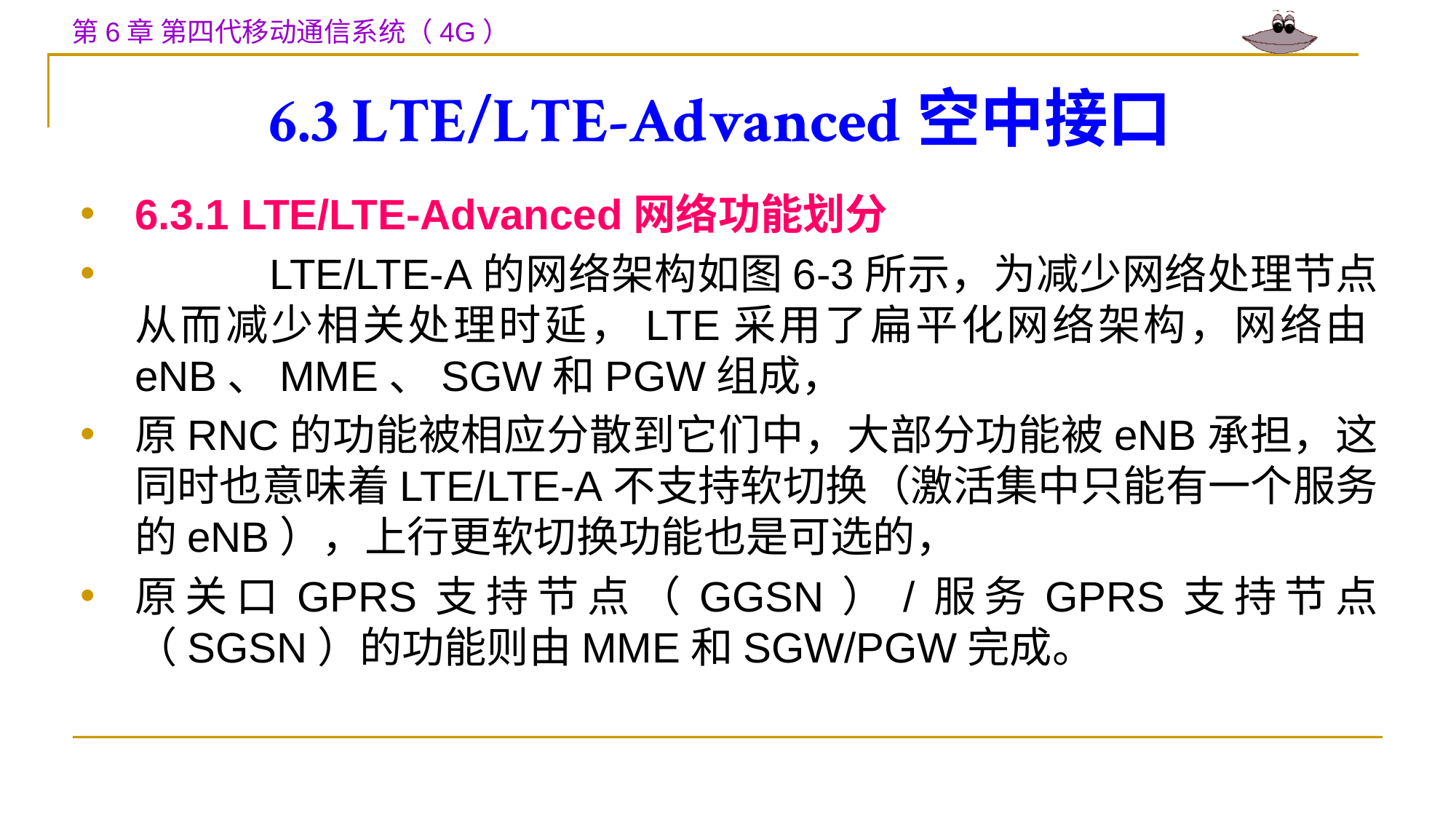

# 6.3 LTE/LTE-Advanced空中接口
6.3.1 LTE/LTE-Advanced网络功能划分
           LTE/LTE-A的网络架构如图6-3所示，为减少网络处理节点从而减少相关处理时延，LTE采用了扁平化网络架构，网络由eNB、MME、SGW和PGW组成，
原RNC的功能被相应分散到它们中，大部分功能被eNB承担，这同时也意味着LTE/LTE-A不支持软切换（激活集中只能有一个服务的eNB），上行更软切换功能也是可选的，
原关口GPRS支持节点（GGSN）/服务GPRS支持节点（SGSN）的功能则由MME和SGW/PGW完成。